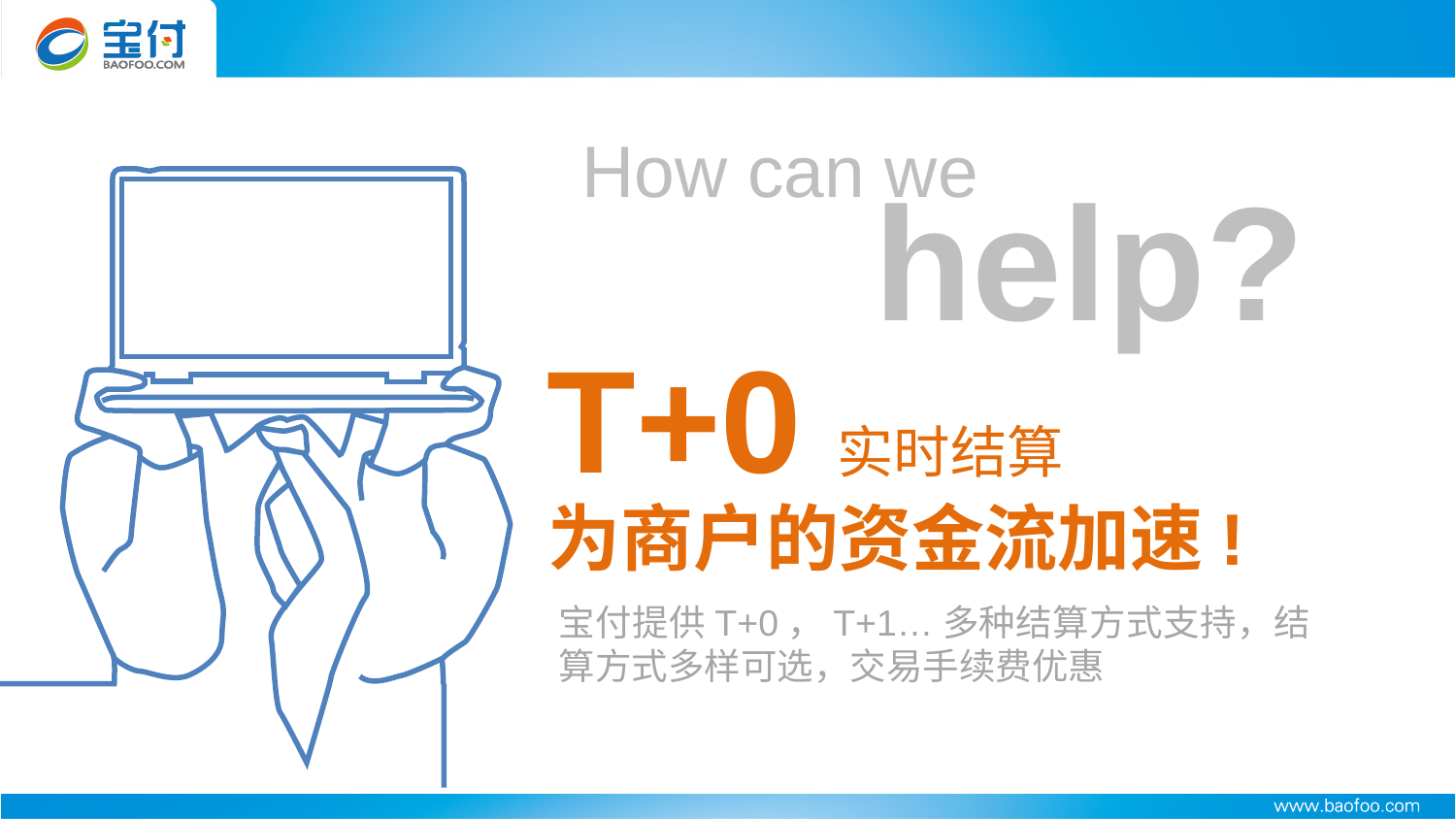

How can we
help?

T+0实时结算

为商户的资金流加速!

宝付提供T+0，T+1…多种结算方式支持，结算方式多样可选，交易手续费优惠